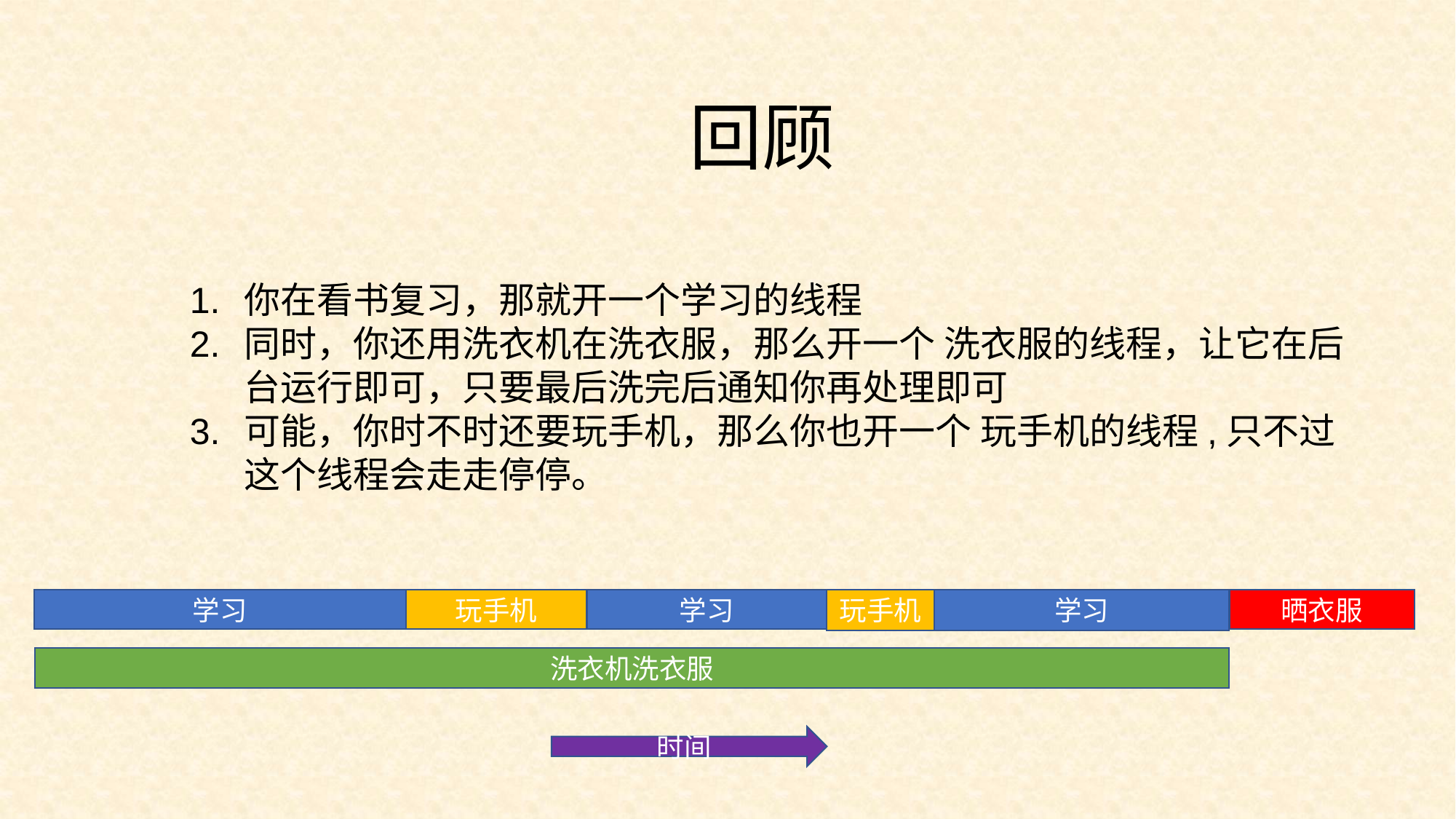

回顾
你在看书复习，那就开一个学习的线程
同时，你还用洗衣机在洗衣服，那么开一个 洗衣服的线程，让它在后台运行即可，只要最后洗完后通知你再处理即可
可能，你时不时还要玩手机，那么你也开一个 玩手机的线程,只不过这个线程会走走停停。
晒衣服
玩手机
学习
学习
学习
玩手机
洗衣机洗衣服
时间